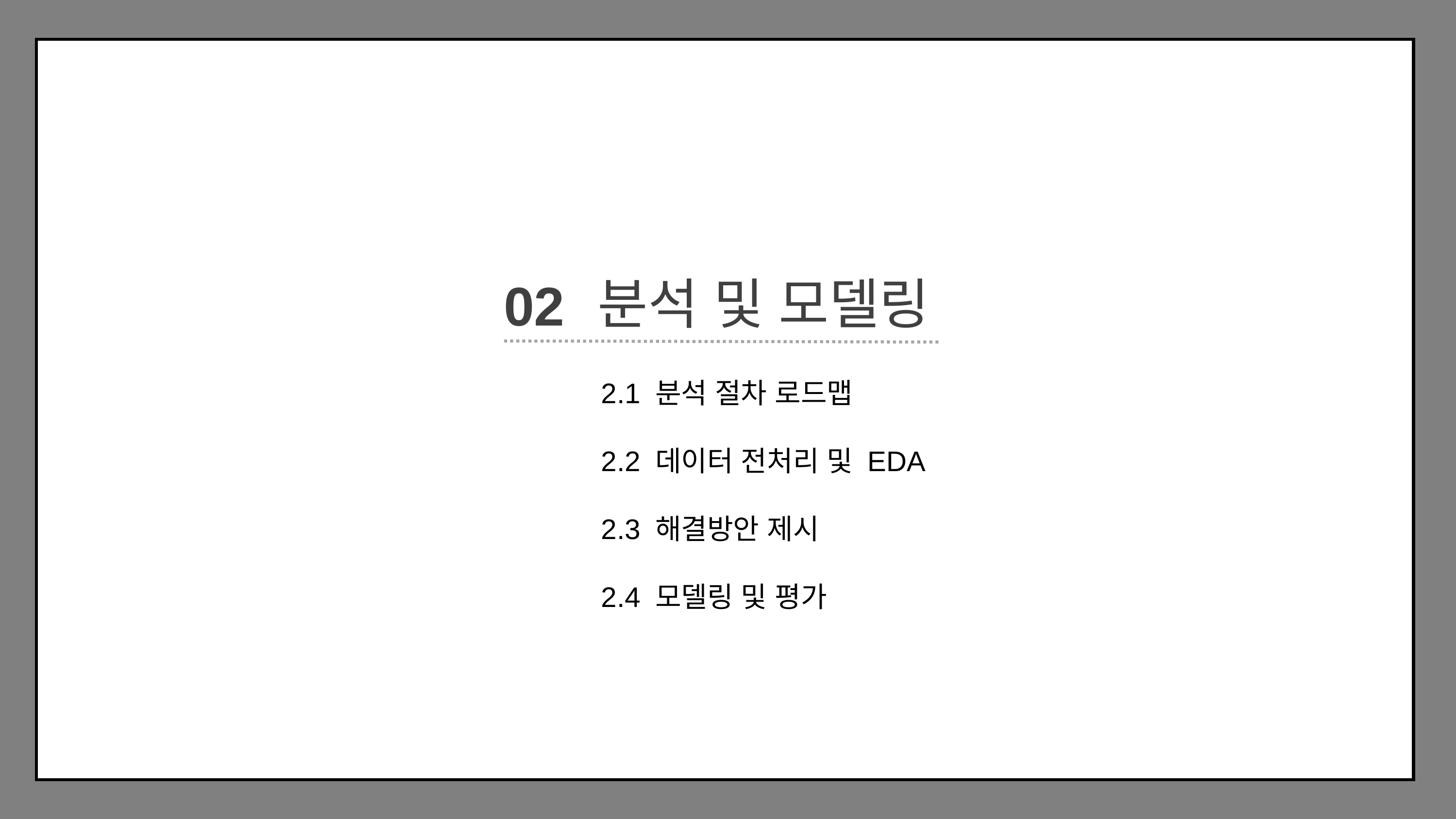

02
분석 및 모델링

2.1 분석 절차 로드맵
2.2 데이터 전처리 및 EDA
2.3 해결방안 제시
2.4 모델링 및 평가